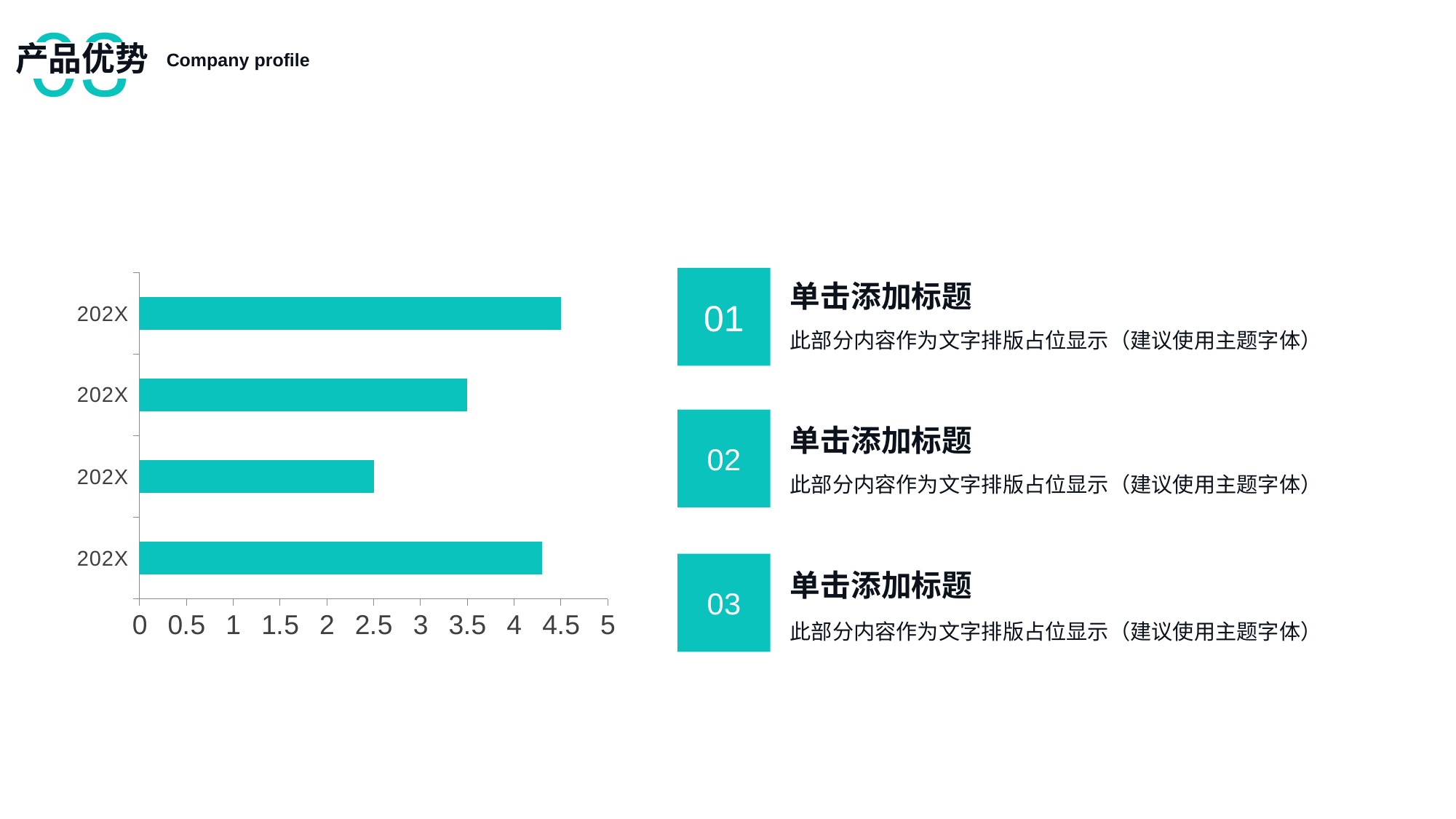

03
产品优势
Company profile

### Chart

| Category | 系列 1 |
|---|---|
| 202X | 4.3 |
| 202X | 2.5 |
| 202X | 3.5 |
| 202X | 4.5 |
01
单击添加标题
此部分内容作为文字排版占位显示（建议使用主题字体）
02
单击添加标题
此部分内容作为文字排版占位显示（建议使用主题字体）
03
单击添加标题
此部分内容作为文字排版占位显示（建议使用主题字体）